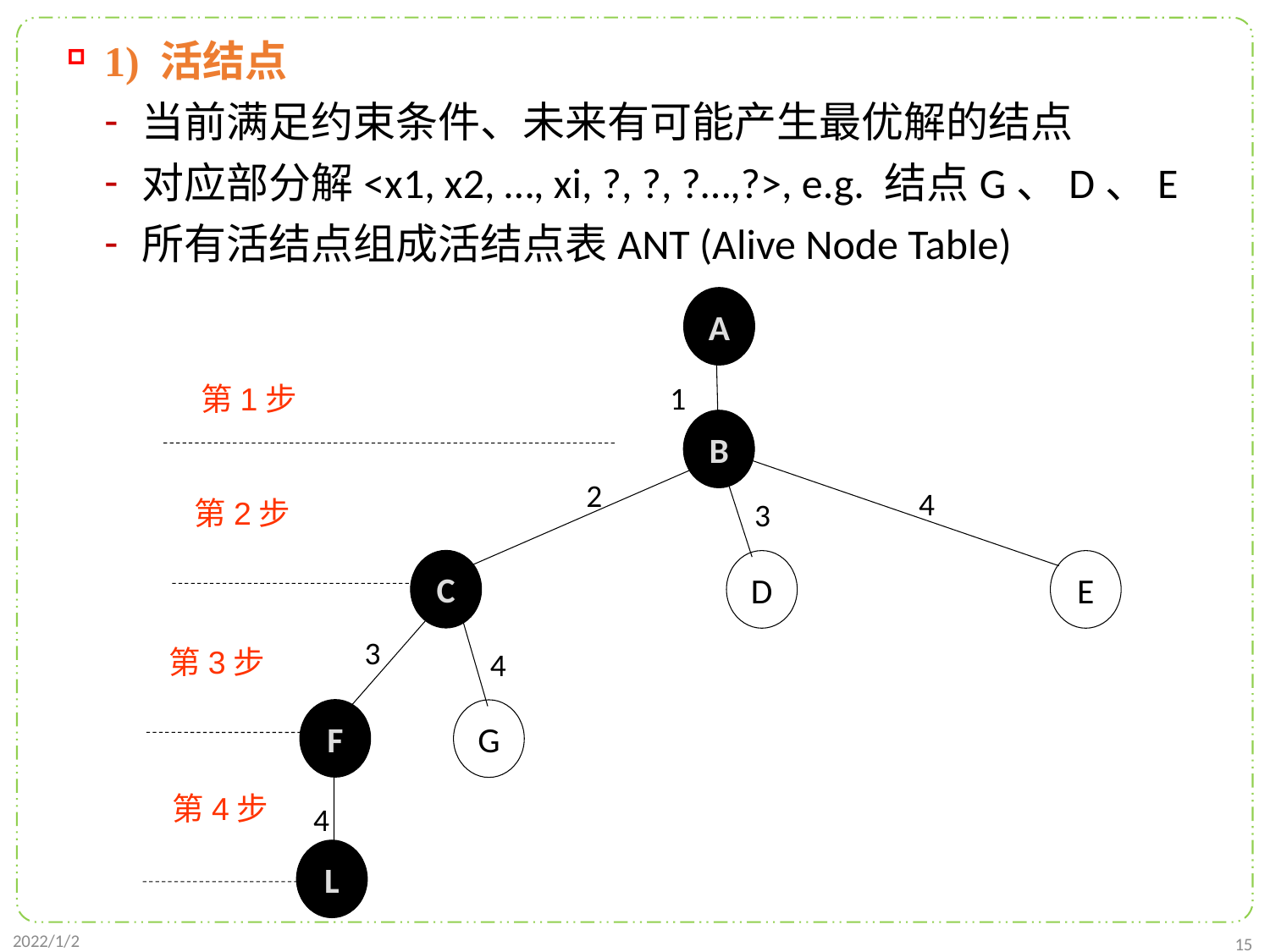

1) 活结点
当前满足约束条件、未来有可能产生最优解的结点
对应部分解<x1, x2, …, xi, ?, ?, ?…,?>, e.g. 结点G、D、E
所有活结点组成活结点表ANT (Alive Node Table)

A

1
第1步
B

2

4
第2步
3
C
D
E

3
第3步
4
F
G

第4步
4
L

2022/1/2
15